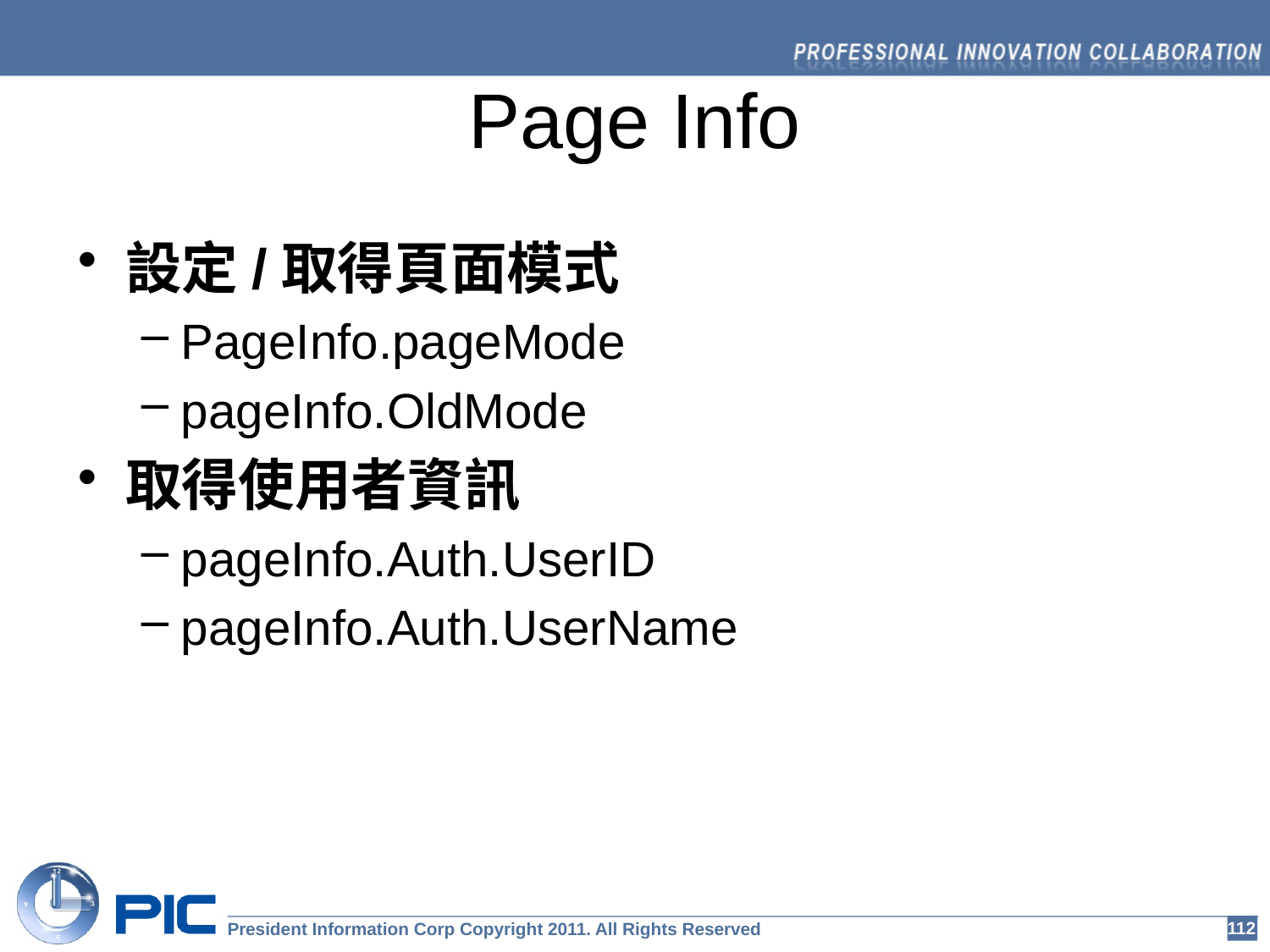

# Page Info
設定/取得頁面模式
PageInfo.pageMode
pageInfo.OldMode
取得使用者資訊
pageInfo.Auth.UserID
pageInfo.Auth.UserName